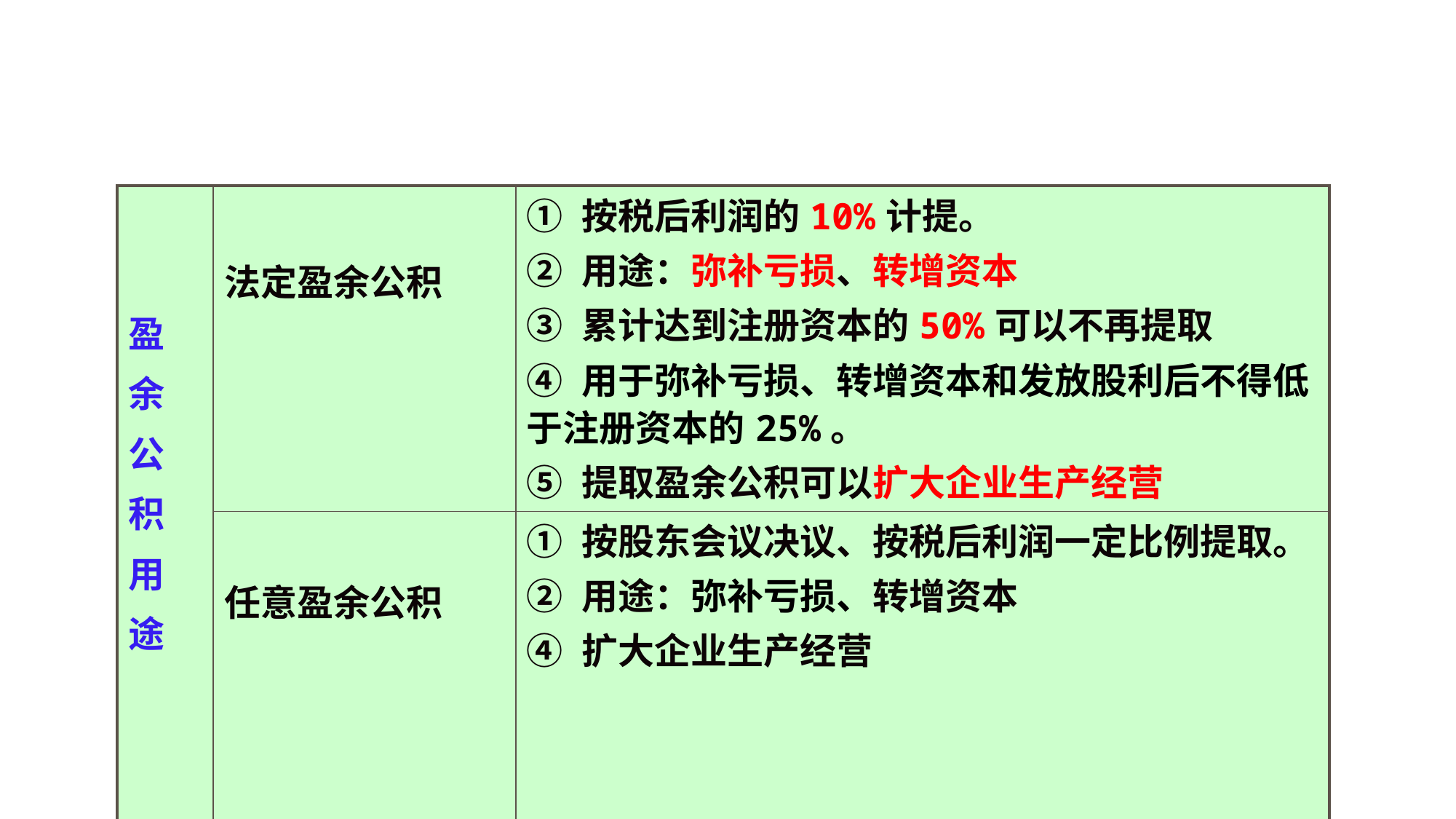

| 盈 余 公 积 用 途 | 法定盈余公积 | ① 按税后利润的10%计提。 ② 用途：弥补亏损、转增资本 ③ 累计达到注册资本的50%可以不再提取 ④ 用于弥补亏损、转增资本和发放股利后不得低于注册资本的25%。 ⑤ 提取盈余公积可以扩大企业生产经营 |
| --- | --- | --- |
|  | 任意盈余公积 | ① 按股东会议决议、按税后利润一定比例提取。 ② 用途：弥补亏损、转增资本 ④ 扩大企业生产经营 |